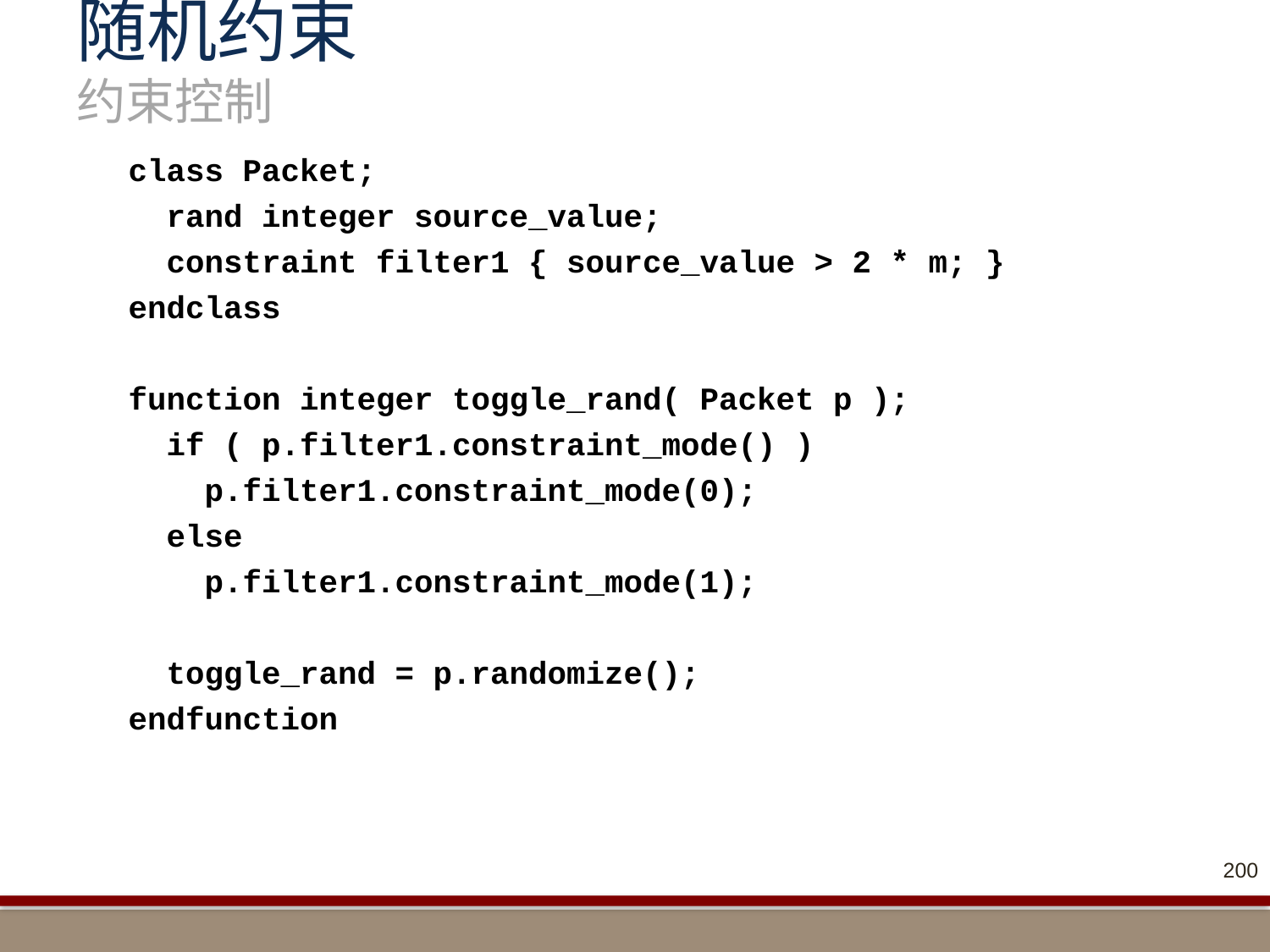

# 随机约束 约束控制
class Packet;
  rand integer source_value;
  constraint filter1 { source_value > 2 * m; }
endclass

function integer toggle_rand( Packet p );
  if ( p.filter1.constraint_mode() )
    p.filter1.constraint_mode(0);
  else
    p.filter1.constraint_mode(1);

  toggle_rand = p.randomize();
endfunction
200